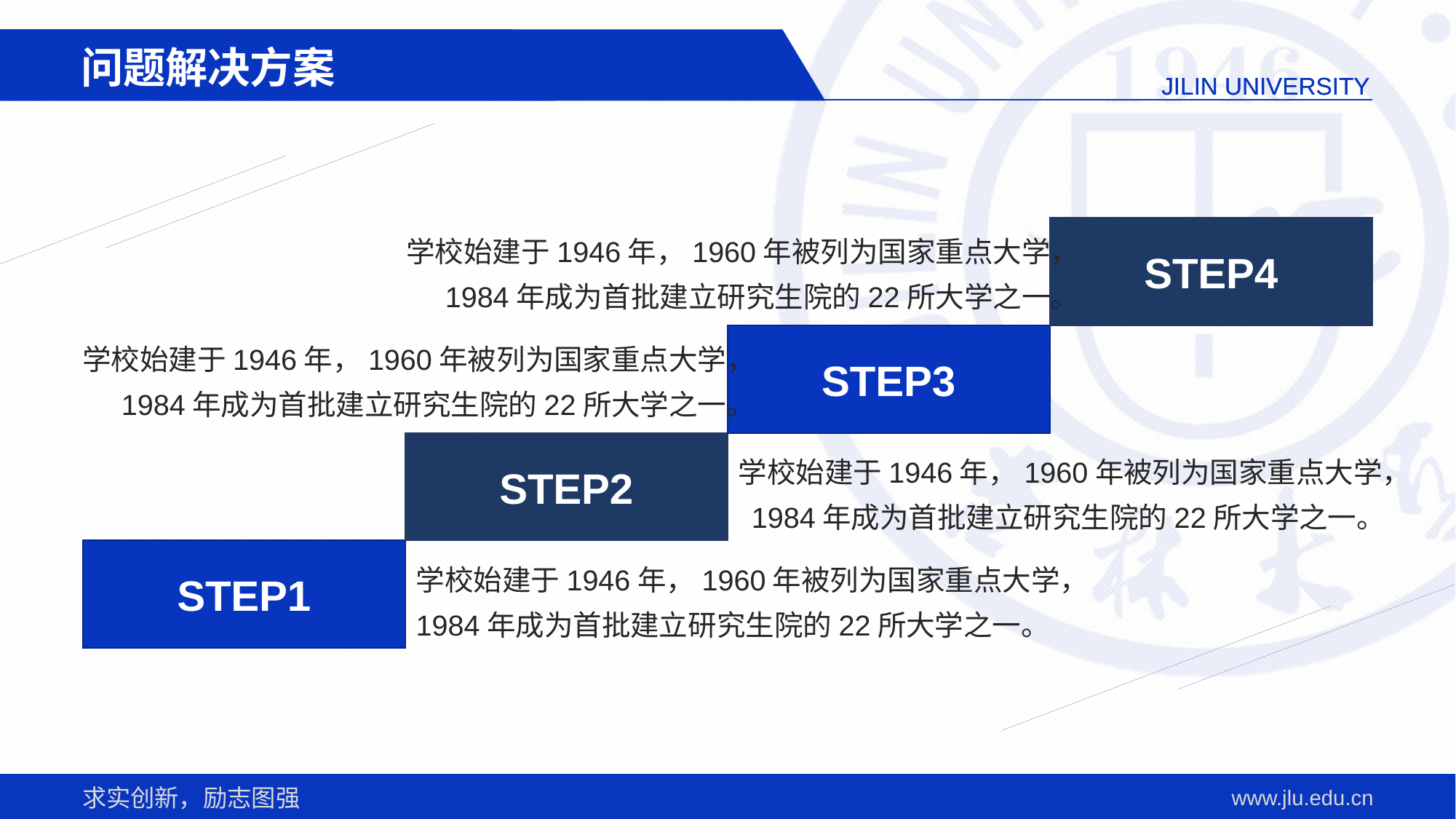

问题解决方案
学校始建于1946年，1960年被列为国家重点大学， 1984年成为首批建立研究生院的22所大学之一。
STEP4
STEP3
学校始建于1946年，1960年被列为国家重点大学， 1984年成为首批建立研究生院的22所大学之一。
STEP2
学校始建于1946年，1960年被列为国家重点大学， 1984年成为首批建立研究生院的22所大学之一。
STEP1
学校始建于1946年，1960年被列为国家重点大学， 1984年成为首批建立研究生院的22所大学之一。